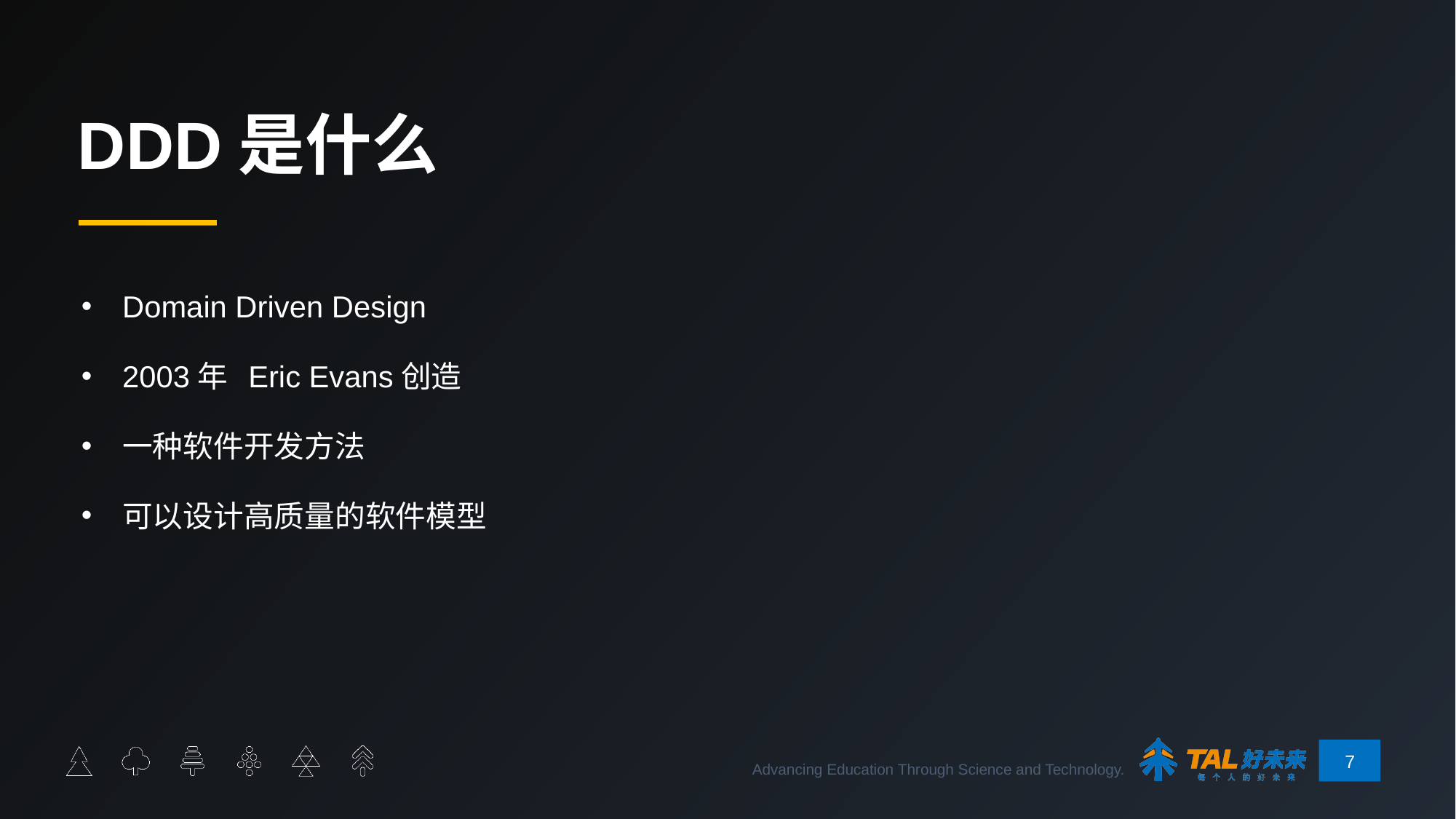

# DDD是什么

Domain Driven Design
2003年  Eric Evans创造
一种软件开发方法
可以设计高质量的软件模型
7